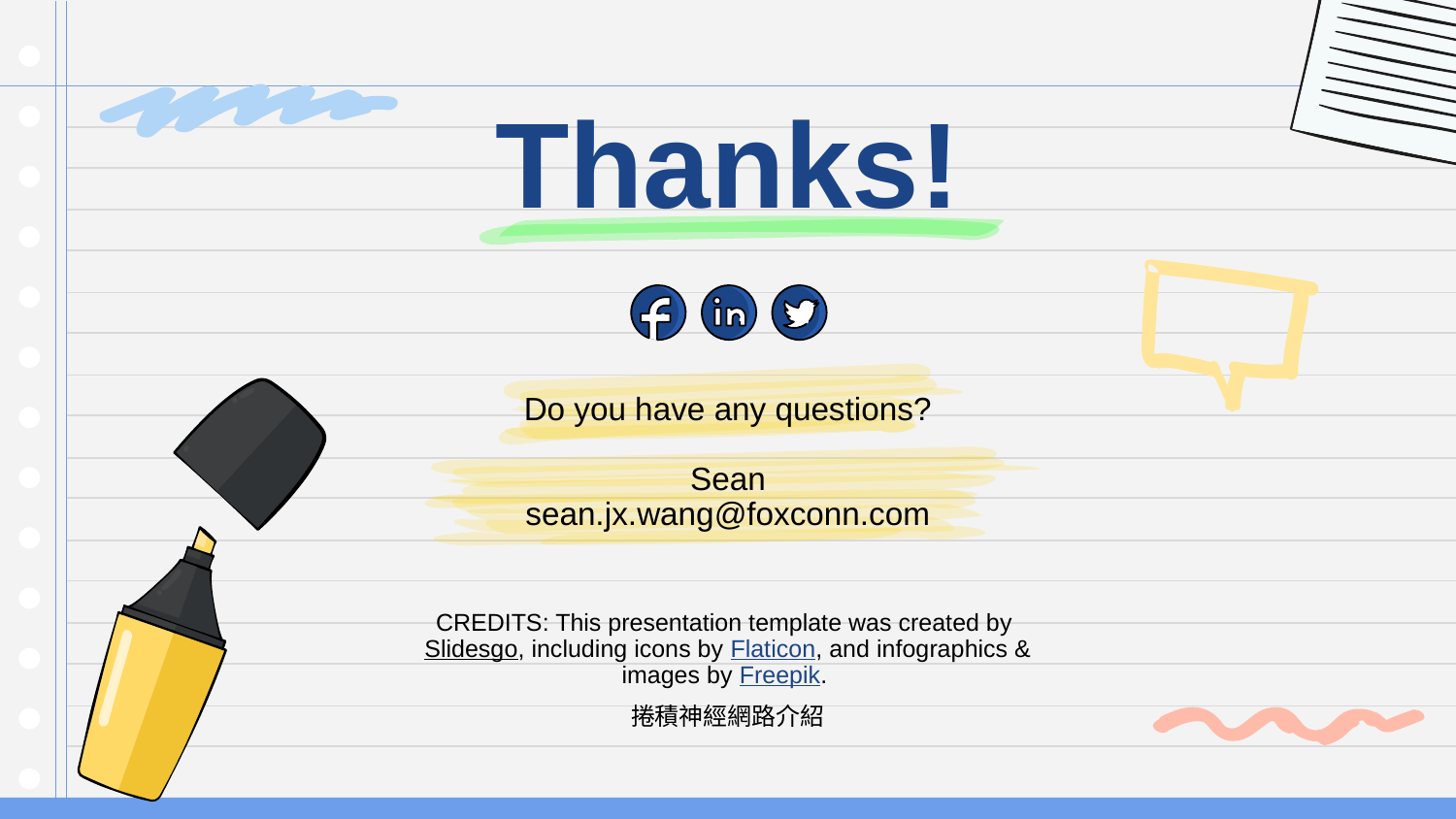

# Thanks!

Do you have any questions?

Sean
sean.jx.wang@foxconn.com

捲積神經網路介紹